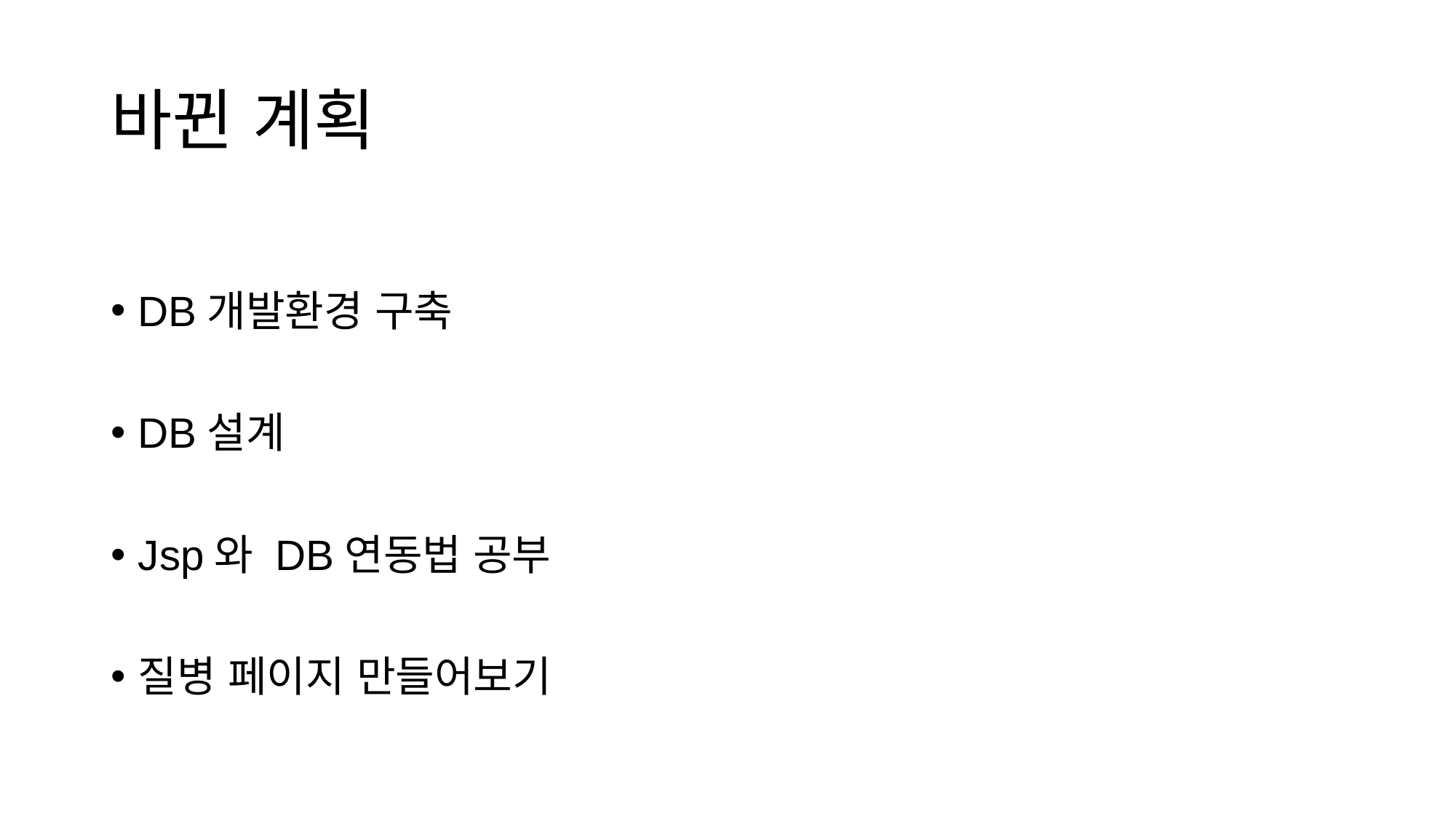

# 바뀐 계획

DB개발환경 구축

DB설계

Jsp와 DB연동법 공부

질병 페이지 만들어보기